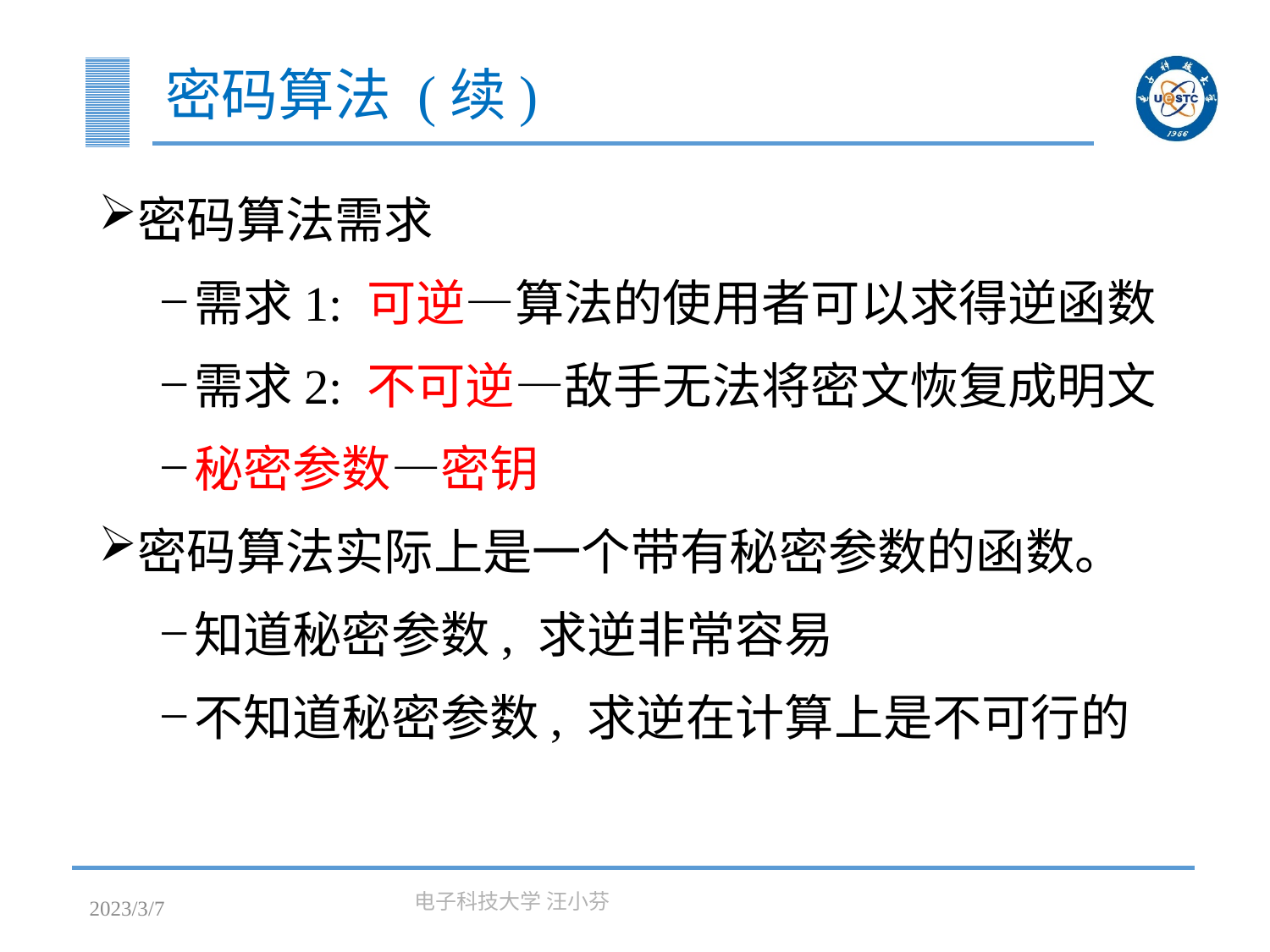

# 密码算法 (续)
密码算法需求
需求1: 可逆—算法的使用者可以求得逆函数
需求2: 不可逆—敌手无法将密文恢复成明文
秘密参数—密钥
密码算法实际上是一个带有秘密参数的函数。
知道秘密参数, 求逆非常容易
不知道秘密参数, 求逆在计算上是不可行的
2023/3/7
电子科技大学 汪小芬